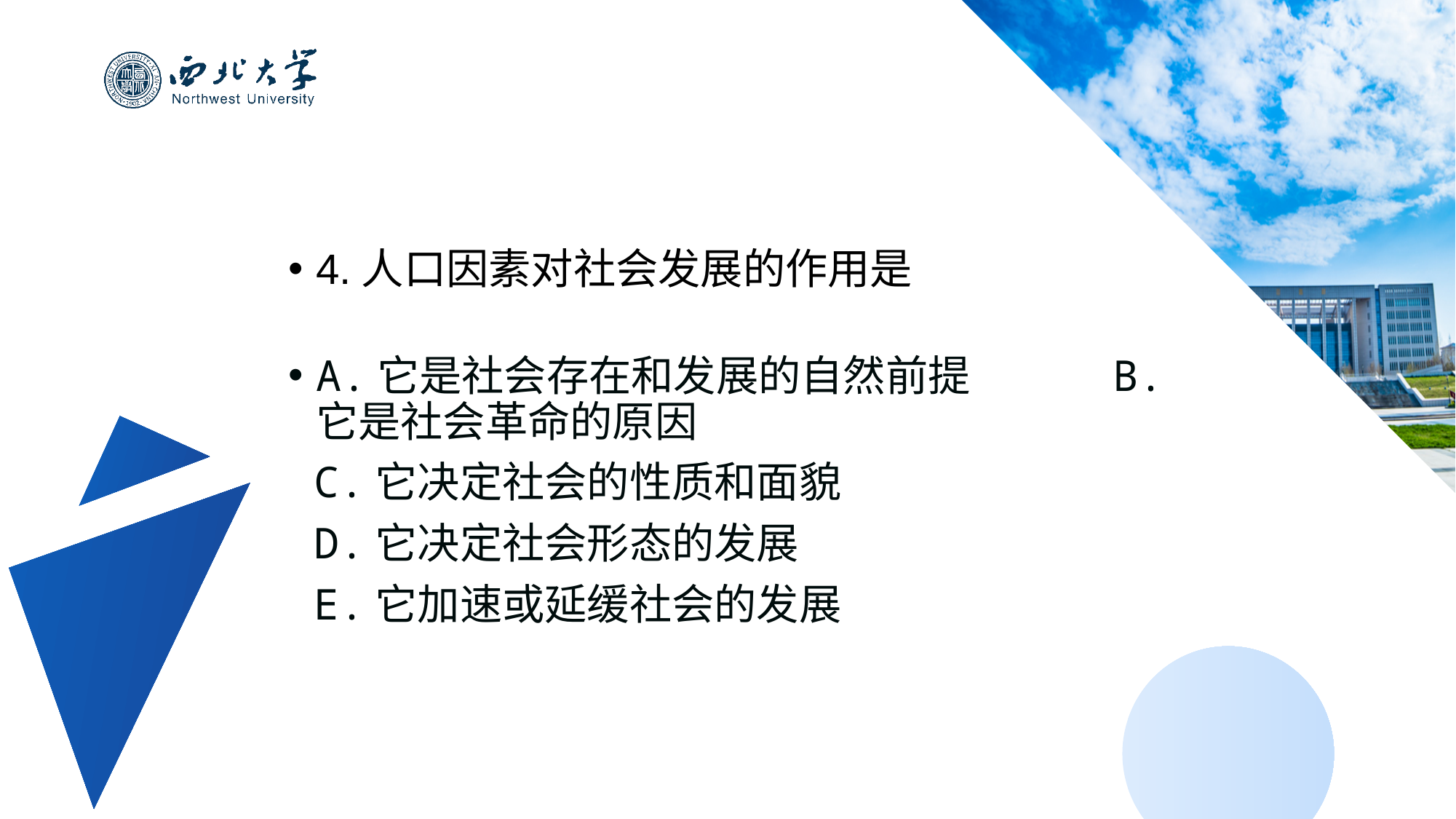

4.人口因素对社会发展的作用是
A.它是社会存在和发展的自然前提              B.它是社会革命的原因
 C.它决定社会的性质和面貌
 D.它决定社会形态的发展
 E.它加速或延缓社会的发展